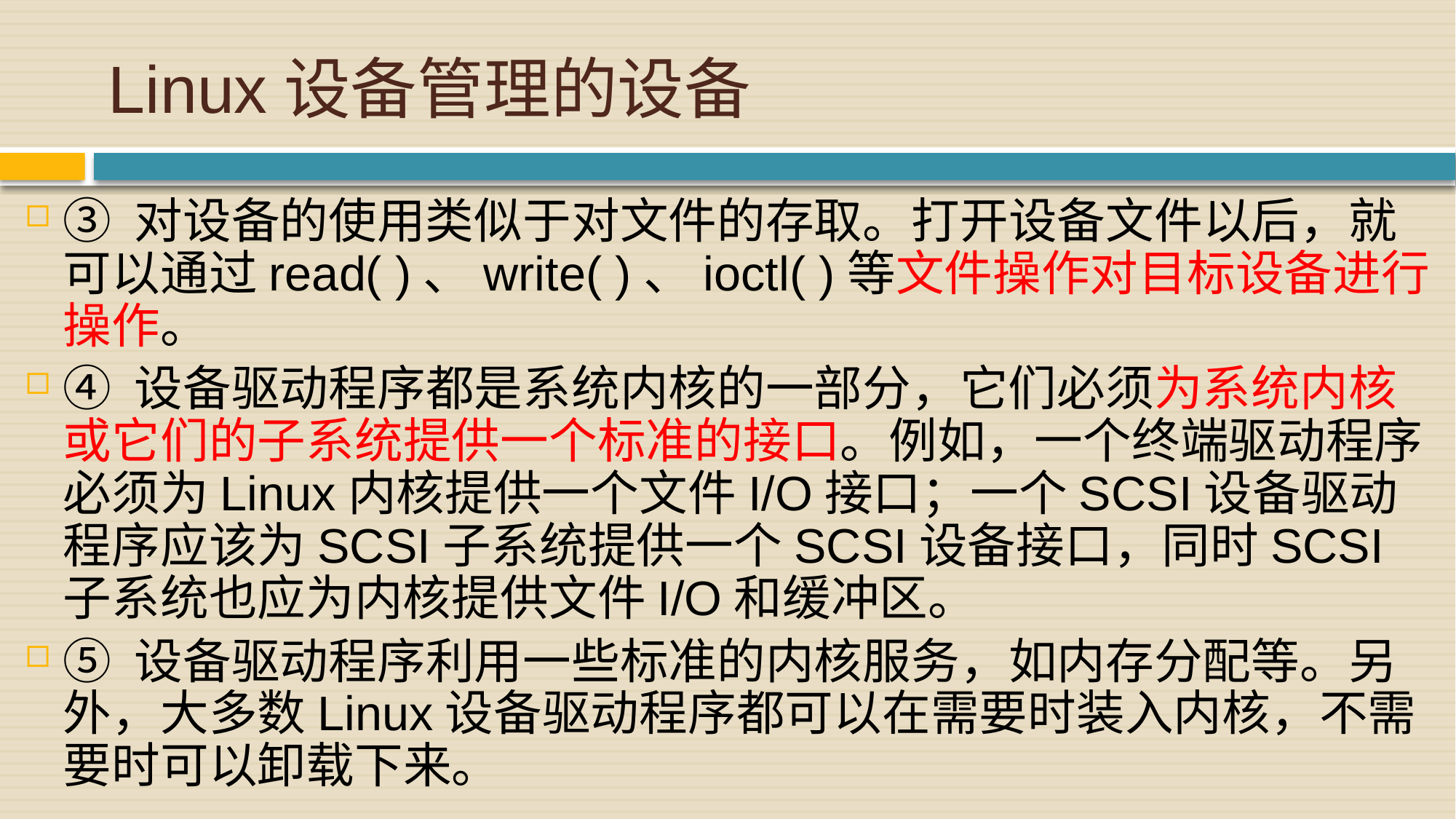

# Linux设备管理的设备
③ 对设备的使用类似于对文件的存取。打开设备文件以后，就可以通过read( )、write( )、ioctl( )等文件操作对目标设备进行操作。
④ 设备驱动程序都是系统内核的一部分，它们必须为系统内核或它们的子系统提供一个标准的接口。例如，一个终端驱动程序必须为Linux内核提供一个文件I/O接口；一个SCSI设备驱动程序应该为SCSI子系统提供一个SCSI设备接口，同时SCSI子系统也应为内核提供文件I/O和缓冲区。
⑤ 设备驱动程序利用一些标准的内核服务，如内存分配等。另外，大多数Linux设备驱动程序都可以在需要时装入内核，不需要时可以卸载下来。